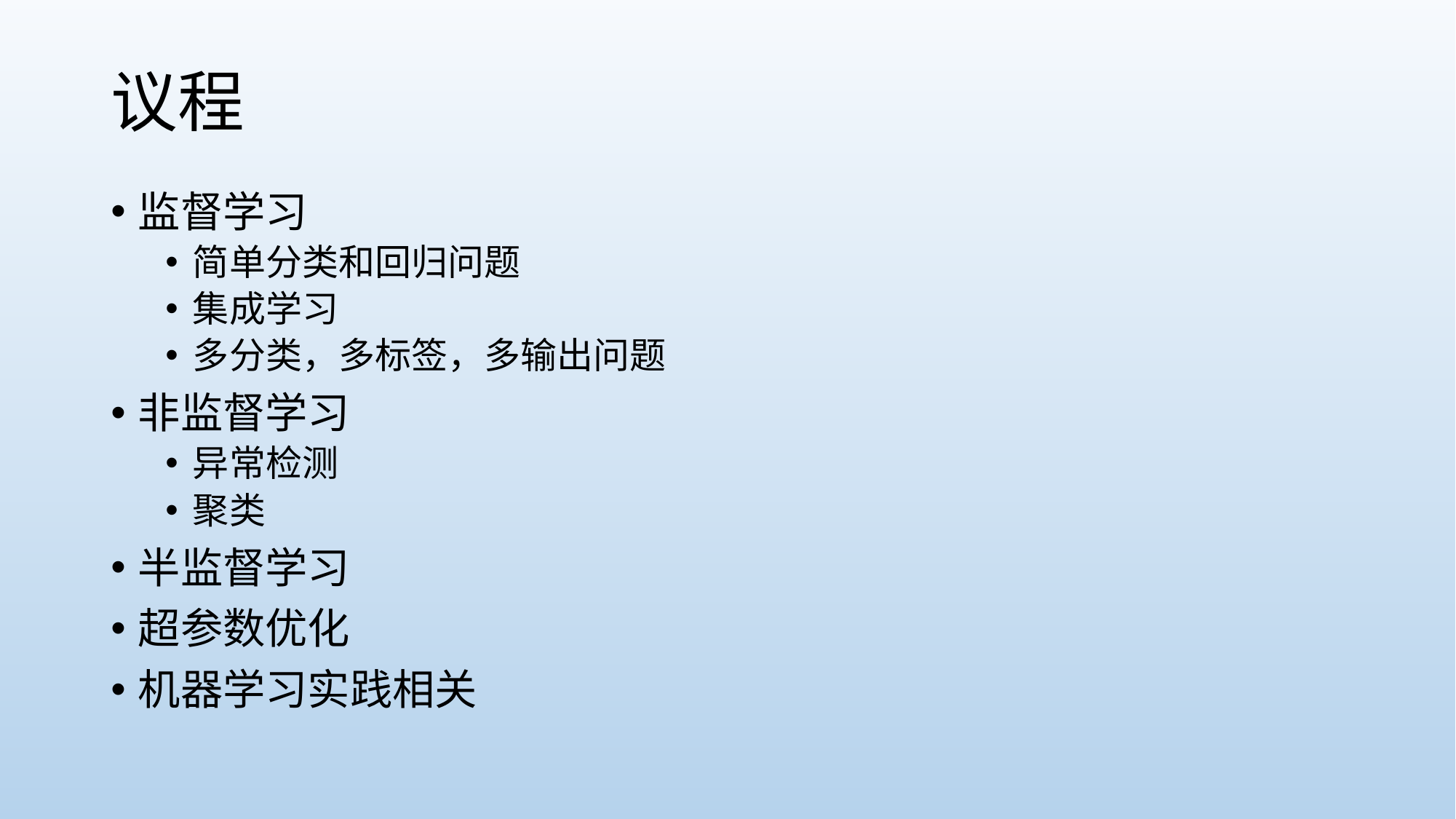

# 议程
监督学习
简单分类和回归问题
集成学习
多分类，多标签，多输出问题
非监督学习
异常检测
聚类
半监督学习
超参数优化
机器学习实践相关